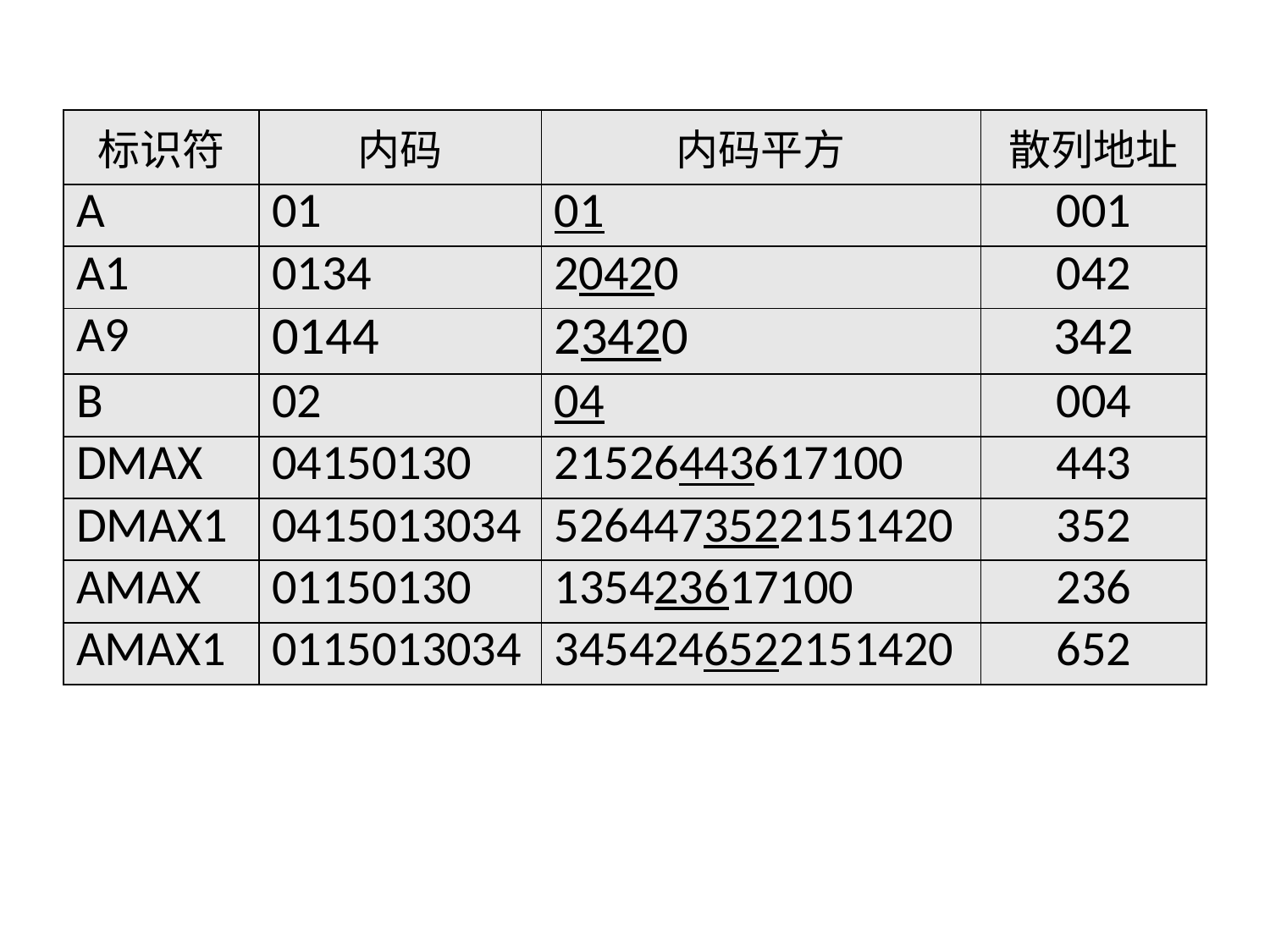

| 标识符 | 内码 | 内码平方 | 散列地址 |
| --- | --- | --- | --- |
| A | 01 | 01 | 001 |
| A1 | 0134 | 20420 | 042 |
| A9 | 0144 | 23420 | 342 |
| B | 02 | 04 | 004 |
| DMAX | 04150130 | 21526443617100 | 443 |
| DMAX1 | 0415013034 | 5264473522151420 | 352 |
| AMAX | 01150130 | 135423617100 | 236 |
| AMAX1 | 0115013034 | 3454246522151420 | 652 |